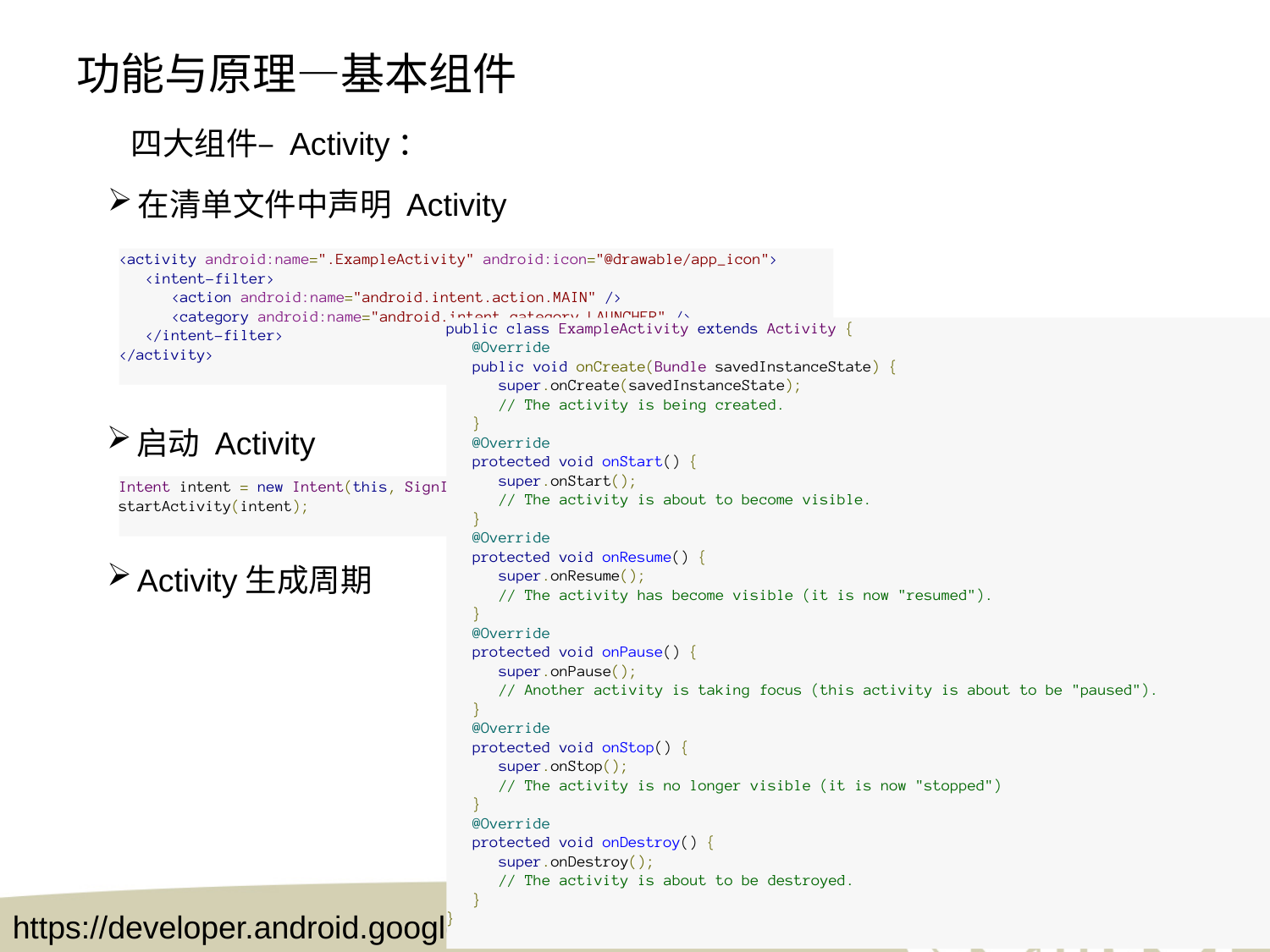

功能与原理—基本组件
四大组件– Activity：
在清单文件中声明 Activity
<activity android:name=".ExampleActivity" android:icon="@drawable/app_icon">
    <intent-filter>
        <action android:name="android.intent.action.MAIN" />
        <category android:name="android.intent.category.LAUNCHER" />
    </intent-filter>
</activity>
public class ExampleActivity extends Activity {
    @Override
    public void onCreate(Bundle savedInstanceState) {
        super.onCreate(savedInstanceState);
        // The activity is being created.
    }
    @Override
    protected void onStart() {
        super.onStart();
        // The activity is about to become visible.
    }
    @Override
    protected void onResume() {
        super.onResume();
        // The activity has become visible (it is now "resumed").
    }
    @Override
    protected void onPause() {
        super.onPause();
        // Another activity is taking focus (this activity is about to be "paused").
    }
    @Override
    protected void onStop() {
        super.onStop();
        // The activity is no longer visible (it is now "stopped")
    }
    @Override
    protected void onDestroy() {
        super.onDestroy();
        // The activity is about to be destroyed.
    }
}
启动 Activity
Intent intent = new Intent(this, SignInActivity.class);
startActivity(intent);
Activity生成周期
https://developer.android.google.cn/guide/components/activities.html